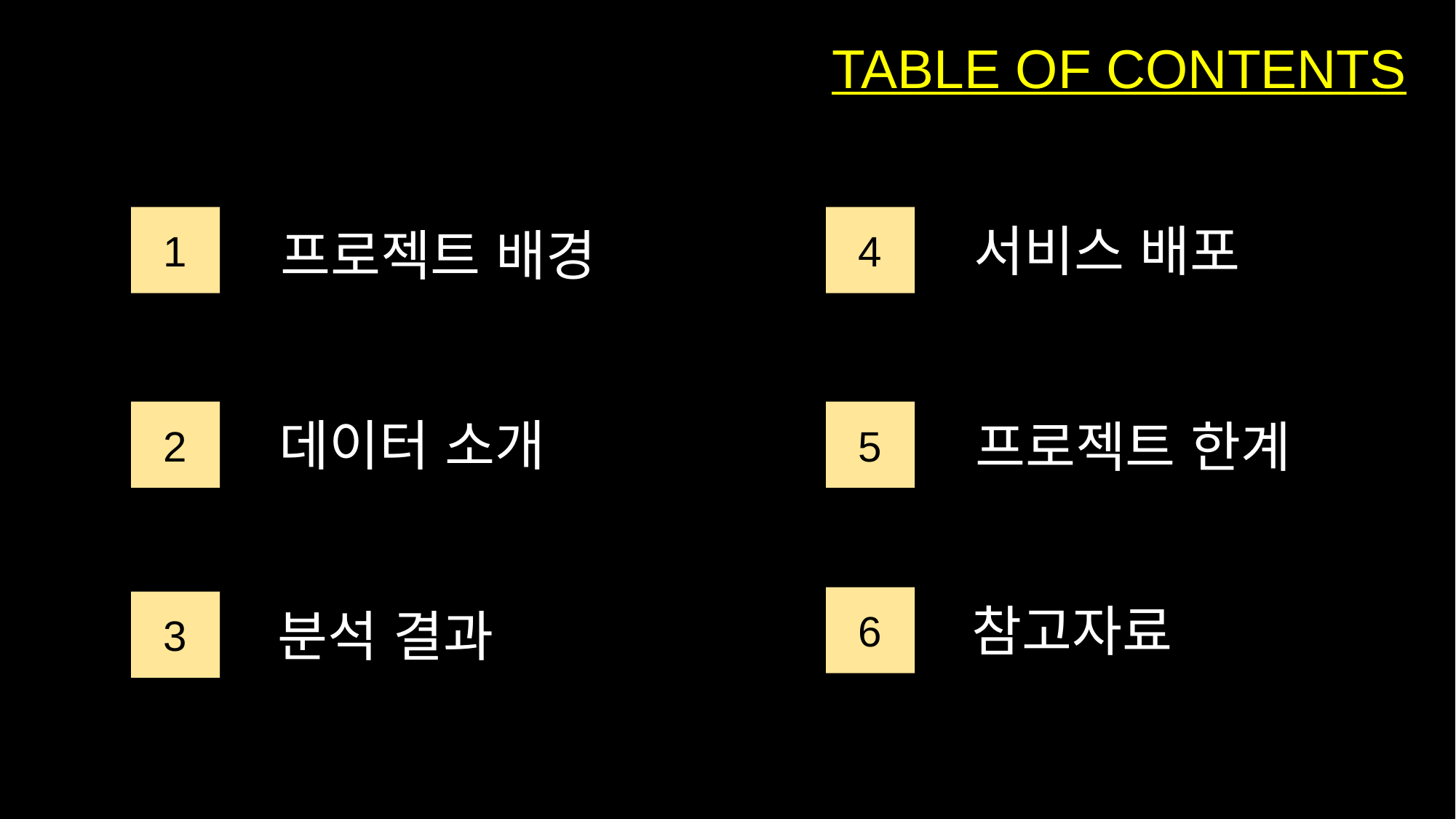

TABLE OF CONTENTS
1
4
서비스 배포
프로젝트 배경
2
5
데이터 소개
프로젝트 한계
6
참고자료
3
분석 결과